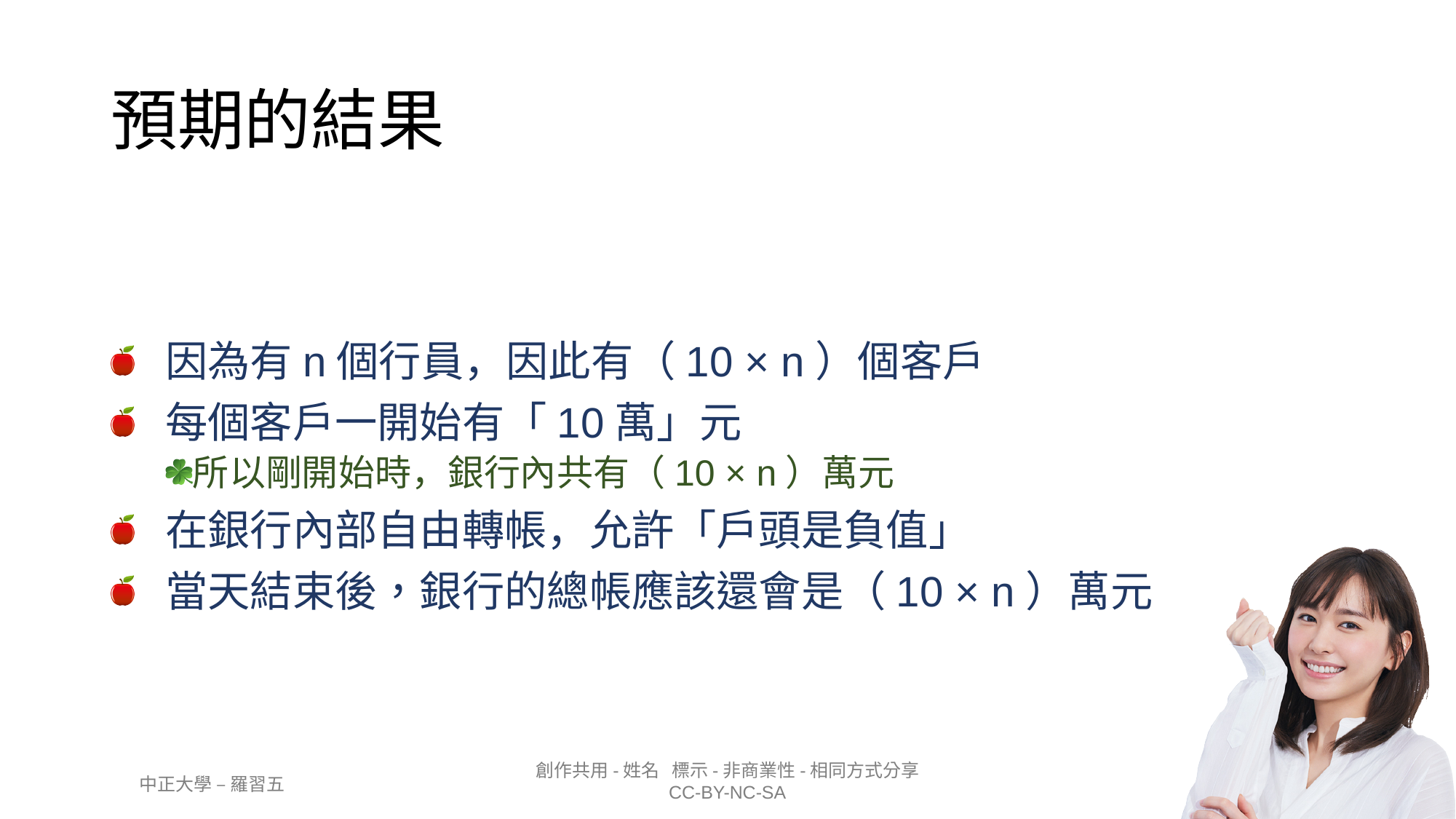

# 預期的結果
因為有n個行員，因此有（10 × n）個客戶
每個客戶一開始有「10萬」元
所以剛開始時，銀行內共有（10 × n）萬元
在銀行內部自由轉帳，允許「戶頭是負值」
當天結束後，銀行的總帳應該還會是（10 × n）萬元